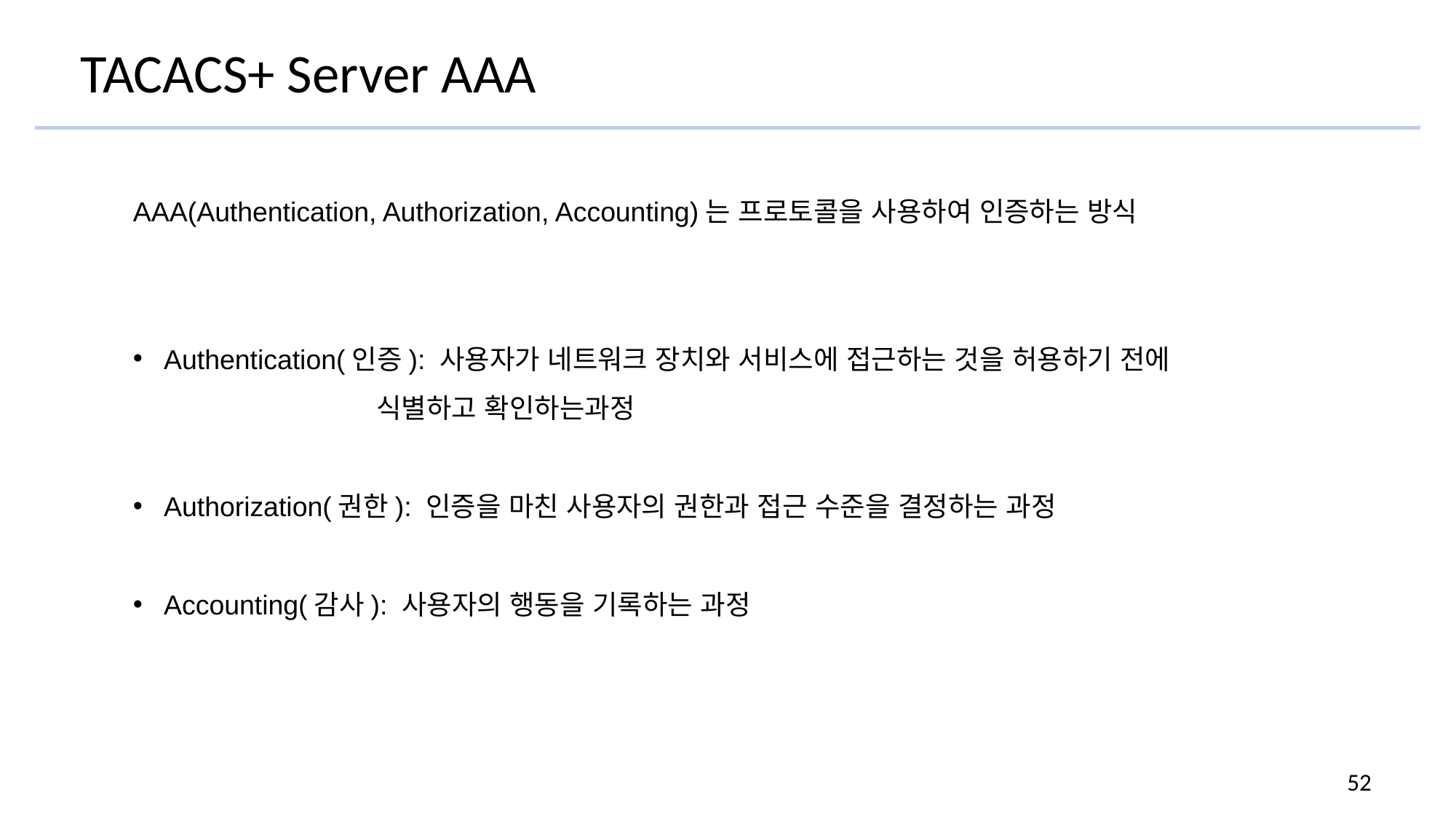

TACACS+ Server AAA
AAA(Authentication, Authorization, Accounting)는 프로토콜을 사용하여 인증하는 방식

Authentication(인증): 사용자가 네트워크 장치와 서비스에 접근하는 것을 허용하기 전에
                               식별하고 확인하는과정

Authorization(권한): 인증을 마친 사용자의 권한과 접근 수준을 결정하는 과정

Accounting(감사): 사용자의 행동을 기록하는 과정

52